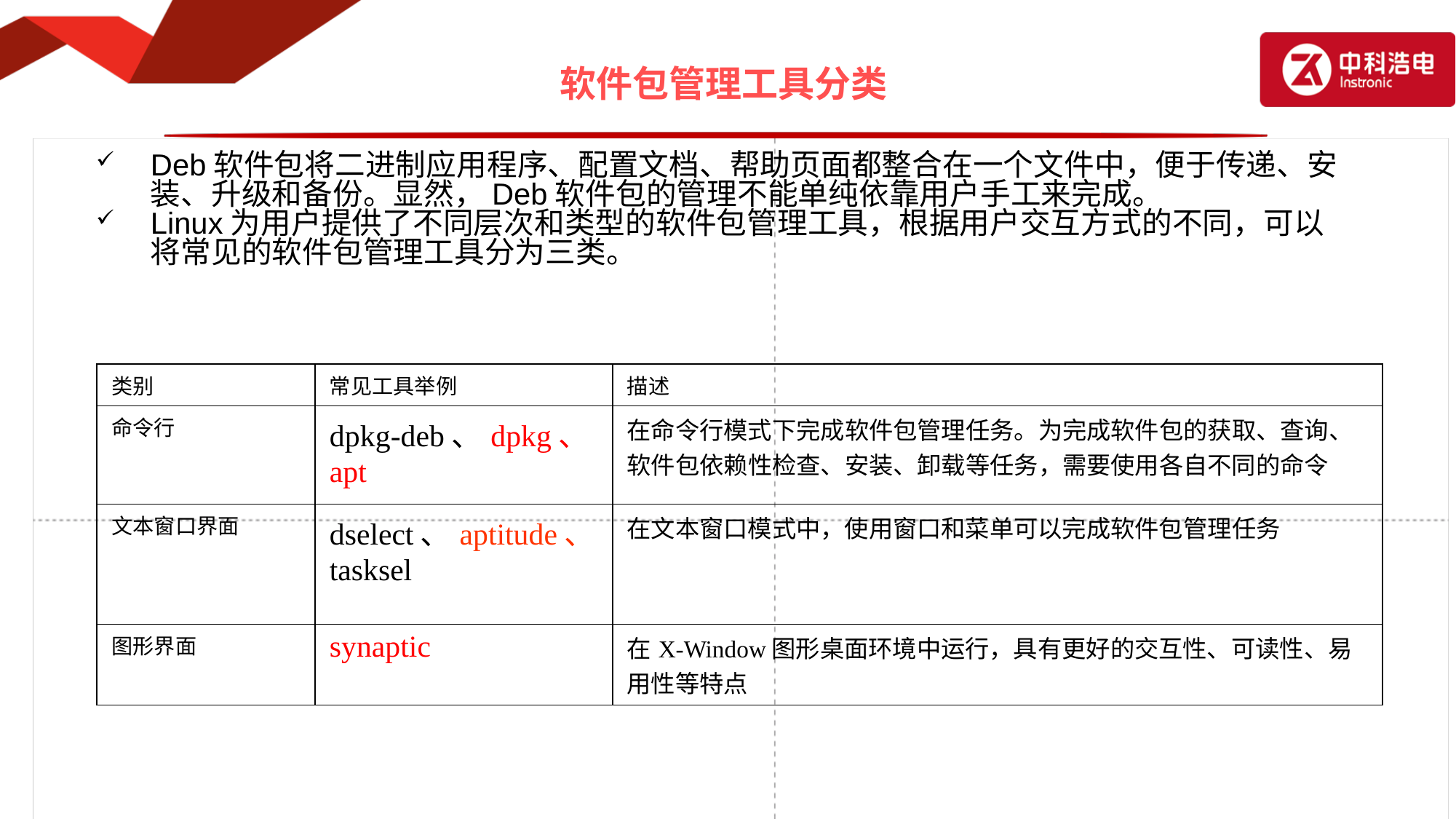

# 软件包管理工具分类
Deb软件包将二进制应用程序、配置文档、帮助页面都整合在一个文件中，便于传递、安装、升级和备份。显然，Deb软件包的管理不能单纯依靠用户手工来完成。
Linux为用户提供了不同层次和类型的软件包管理工具，根据用户交互方式的不同，可以将常见的软件包管理工具分为三类。
| 类别 | 常见工具举例 | 描述 |
| --- | --- | --- |
| 命令行 | dpkg-deb、dpkg、apt | 在命令行模式下完成软件包管理任务。为完成软件包的获取、查询、软件包依赖性检查、安装、卸载等任务，需要使用各自不同的命令 |
| 文本窗口界面 | dselect、aptitude、tasksel | 在文本窗口模式中，使用窗口和菜单可以完成软件包管理任务 |
| 图形界面 | synaptic | 在X-Window图形桌面环境中运行，具有更好的交互性、可读性、易用性等特点 |